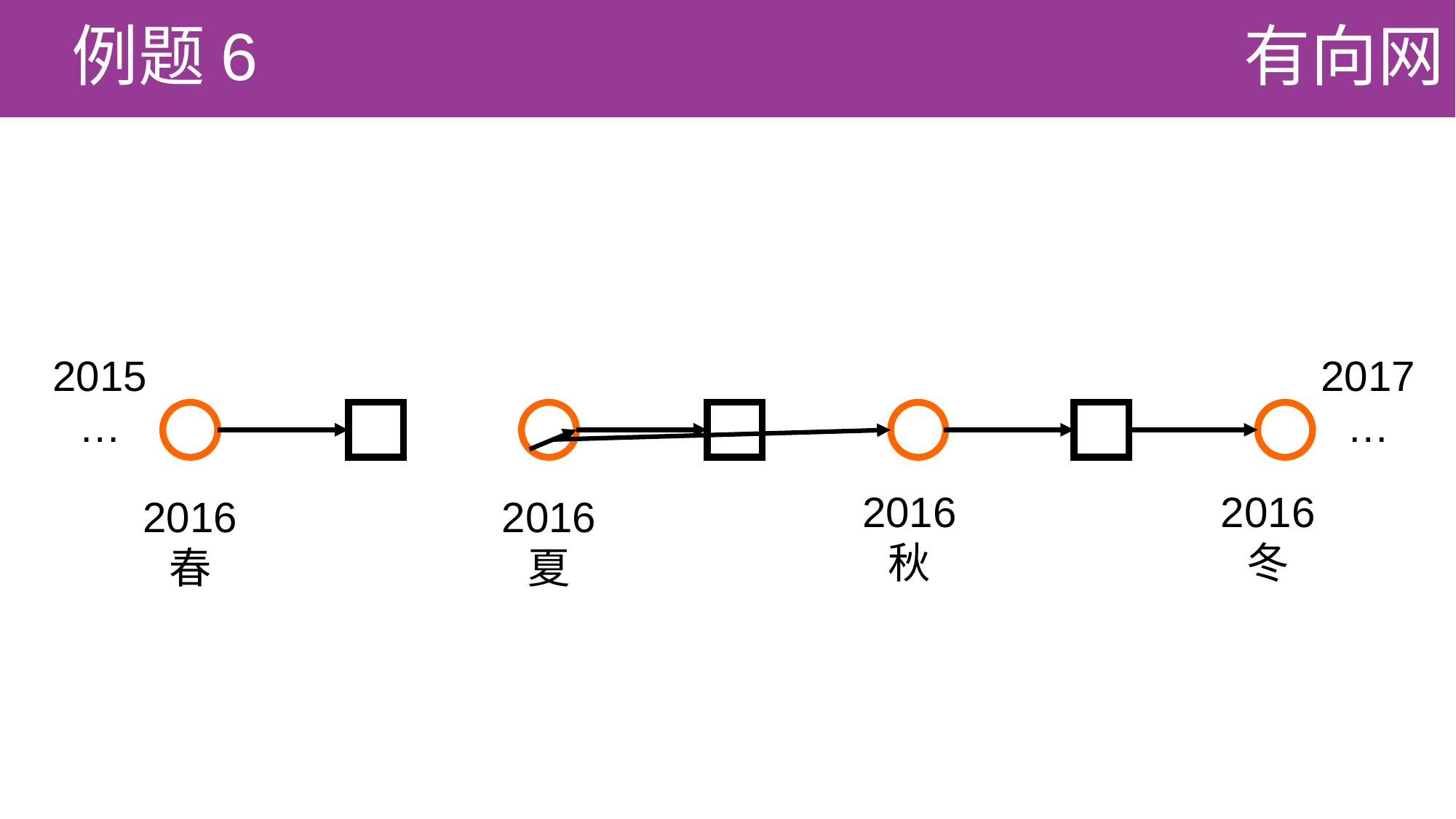

例题6
# 有向网

2017
…
2015
…

2016
秋
2016
冬
2016
春
2016
夏